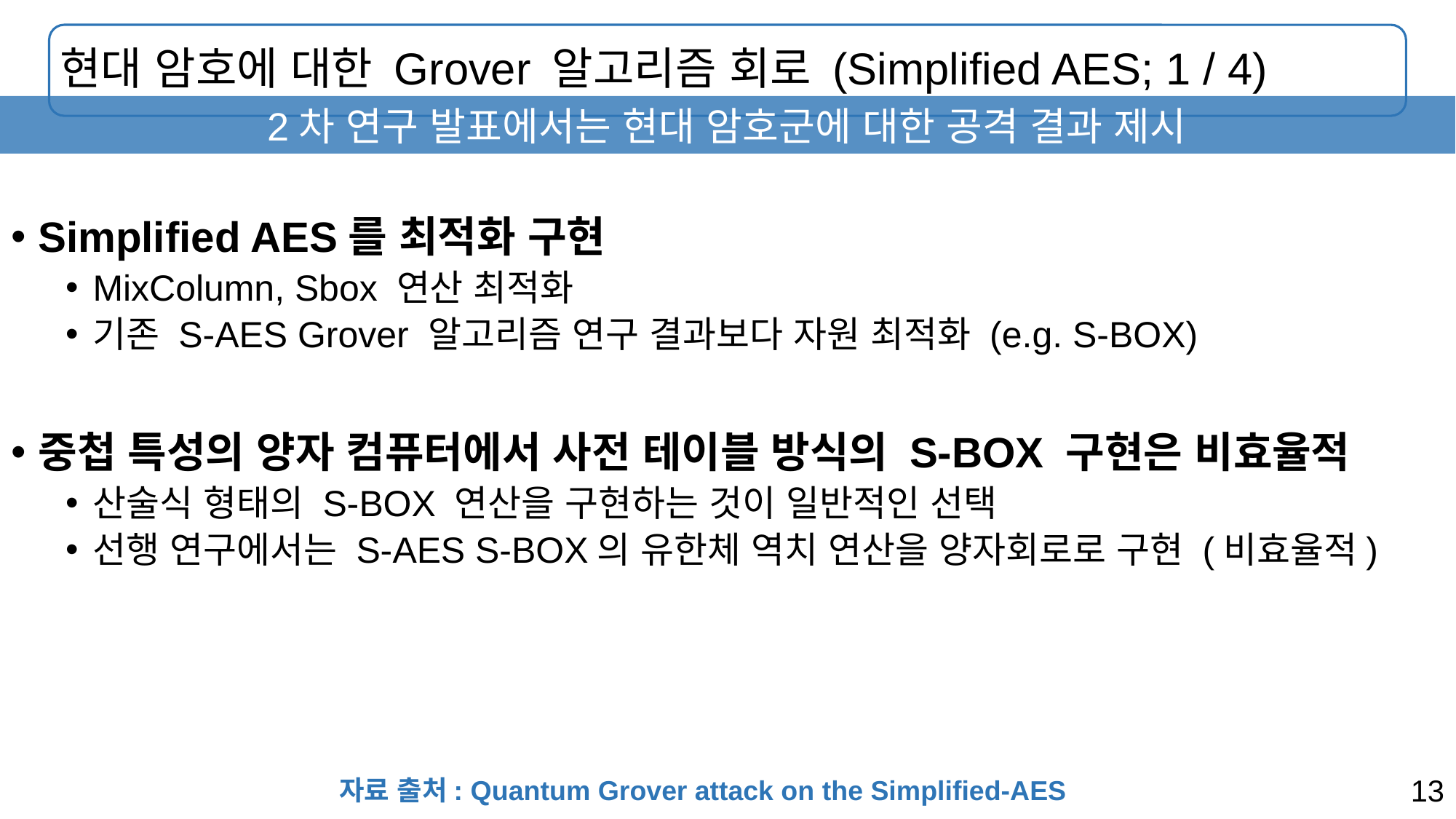

# 현대 암호에 대한 Grover 알고리즘 회로 (Simplified AES; 1 / 4)
2차 연구 발표에서는 현대 암호군에 대한 공격 결과 제시
Simplified AES를 최적화 구현
MixColumn, Sbox 연산 최적화
기존 S-AES Grover 알고리즘 연구 결과보다 자원 최적화 (e.g. S-BOX)

중첩 특성의 양자 컴퓨터에서 사전 테이블 방식의 S-BOX 구현은 비효율적
산술식 형태의 S-BOX 연산을 구현하는 것이 일반적인 선택
선행 연구에서는 S-AES S-BOX의 유한체 역치 연산을 양자회로로 구현 (비효율적)
자료 출처: Quantum Grover attack on the Simplified-AES